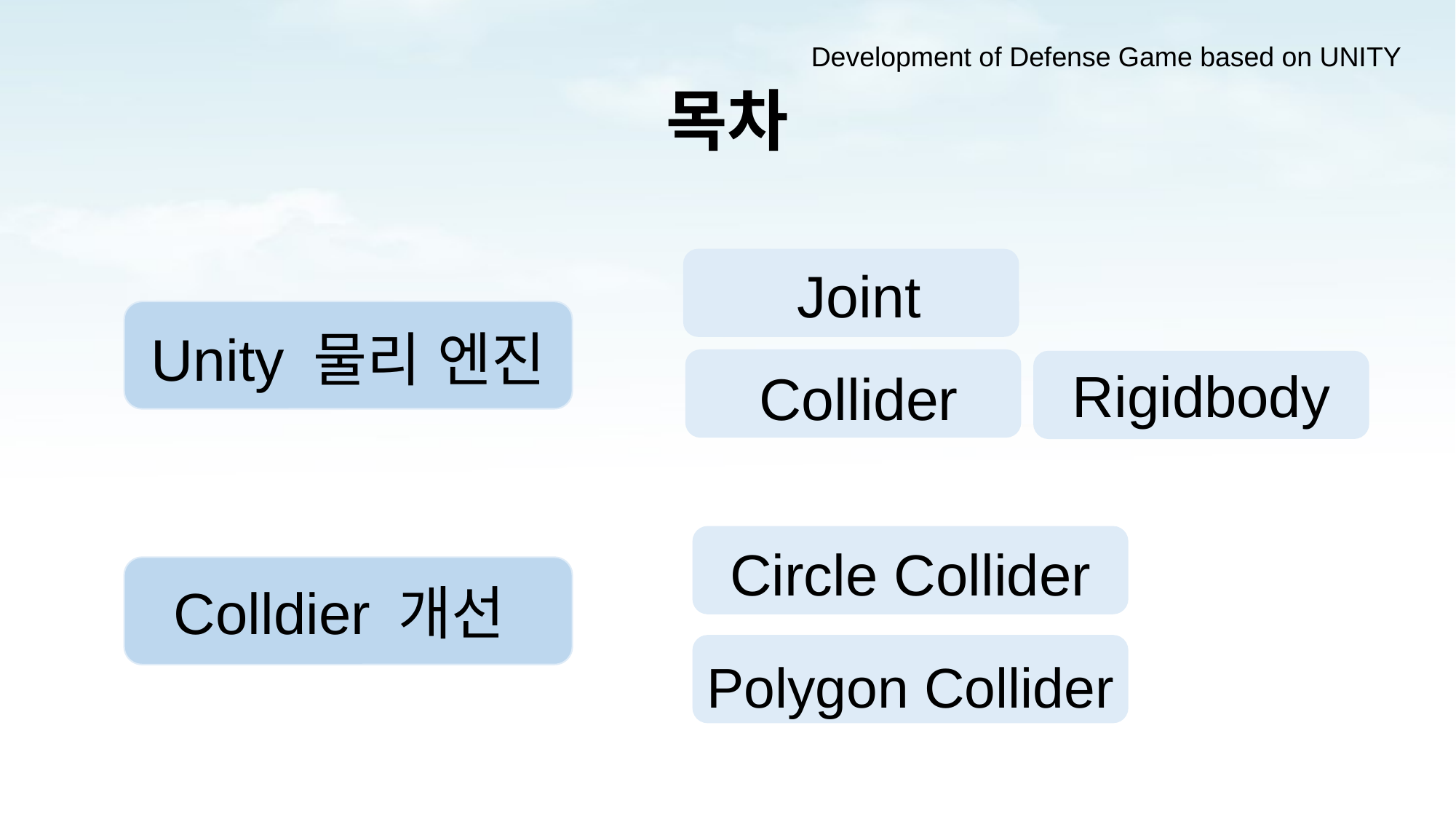

Development of Defense Game based on UNITY
# 목차

Joint

Unity 물리 엔진

Rigidbody
Collider

Circle Collider

Colldier 개선

Polygon Collider